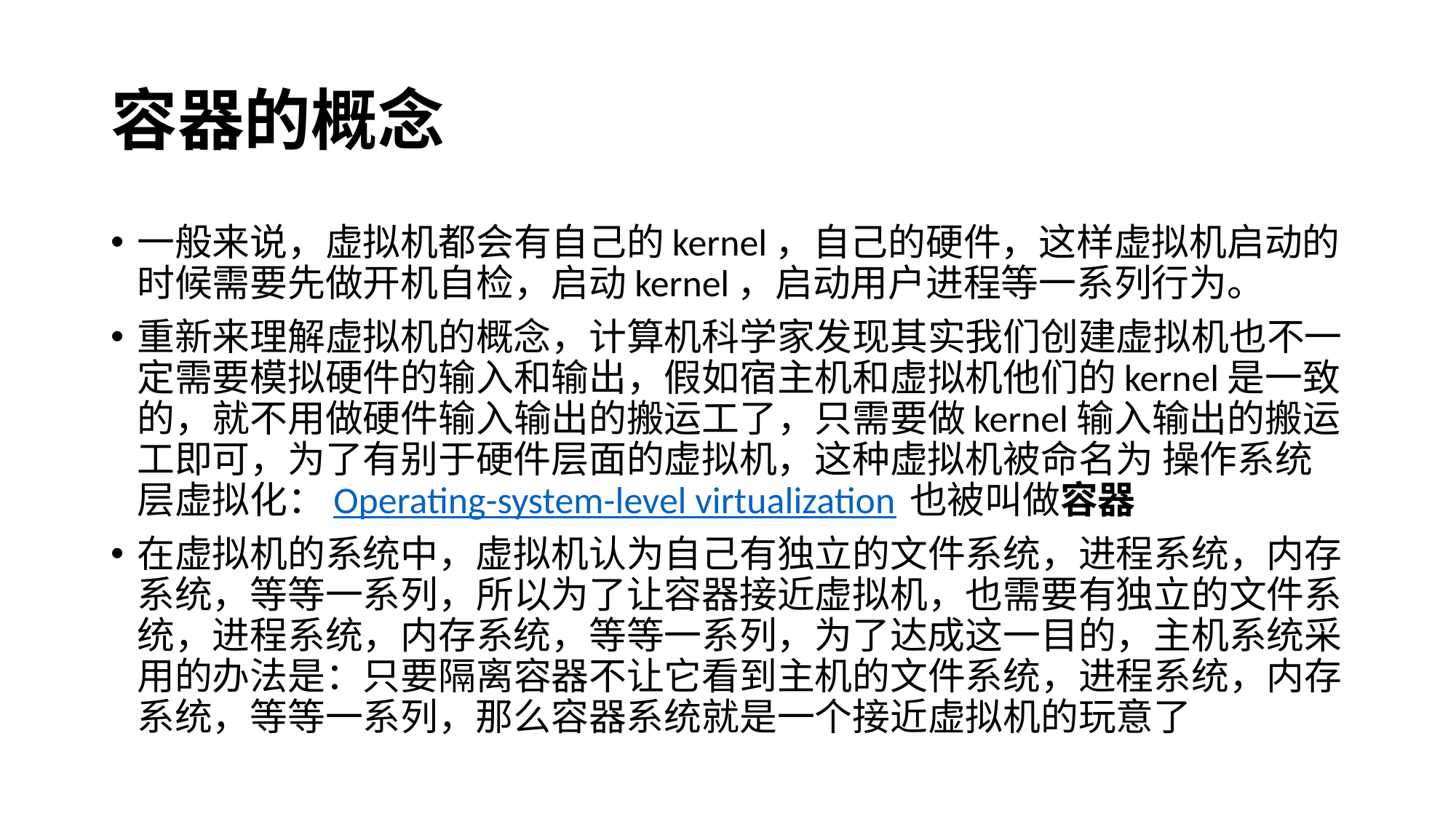

# 容器的概念
一般来说，虚拟机都会有自己的kernel，自己的硬件，这样虚拟机启动的时候需要先做开机自检，启动kernel，启动用户进程等一系列行为。
重新来理解虚拟机的概念，计算机科学家发现其实我们创建虚拟机也不一定需要模拟硬件的输入和输出，假如宿主机和虚拟机他们的kernel是一致的，就不用做硬件输入输出的搬运工了，只需要做kernel输入输出的搬运工即可，为了有别于硬件层面的虚拟机，这种虚拟机被命名为 操作系统层虚拟化：Operating-system-level virtualization 也被叫做容器
在虚拟机的系统中，虚拟机认为自己有独立的文件系统，进程系统，内存系统，等等一系列，所以为了让容器接近虚拟机，也需要有独立的文件系统，进程系统，内存系统，等等一系列，为了达成这一目的，主机系统采用的办法是：只要隔离容器不让它看到主机的文件系统，进程系统，内存系统，等等一系列，那么容器系统就是一个接近虚拟机的玩意了